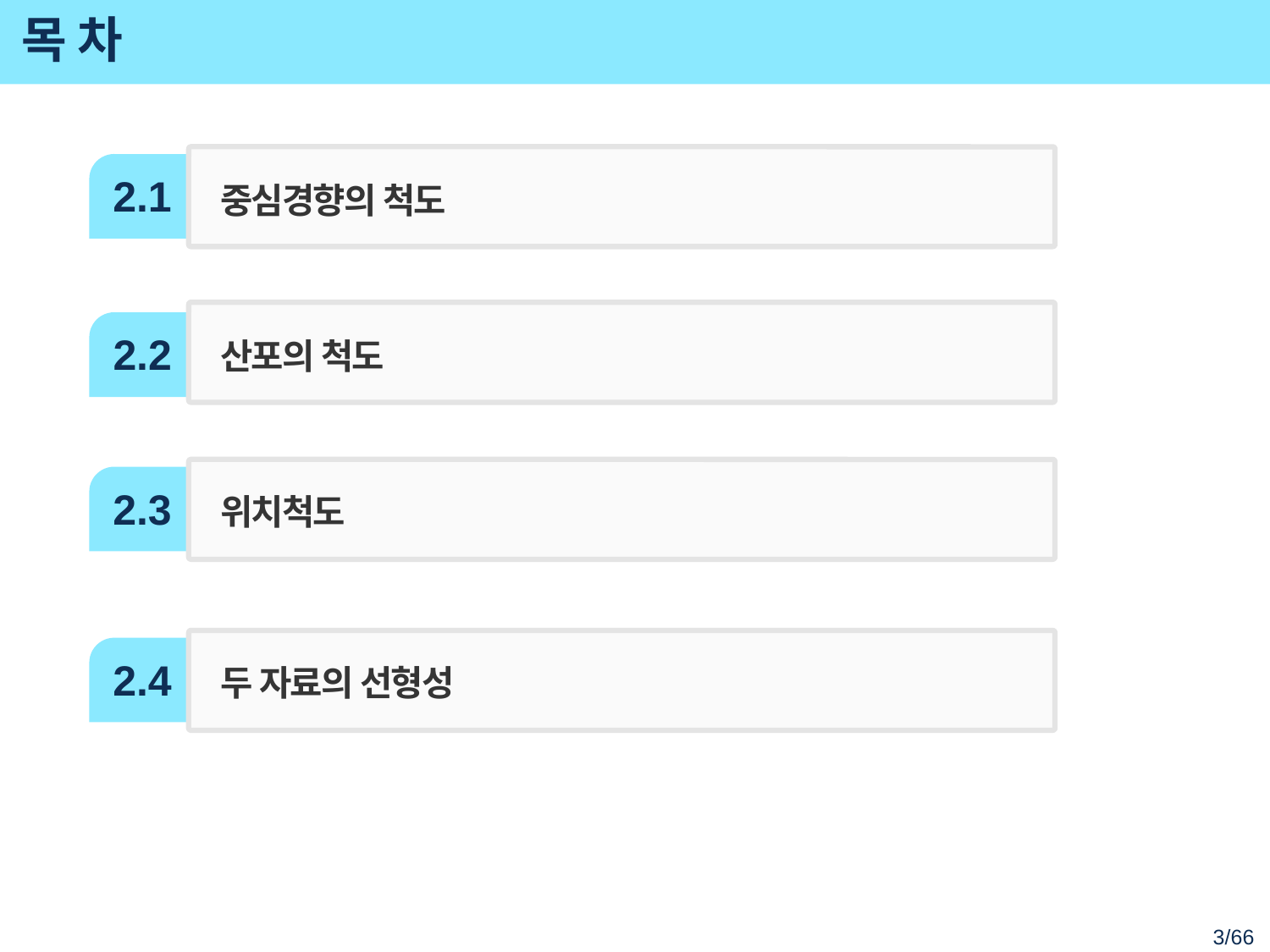

# 목 차

2.1
중심경향의 척도

산포의 척도
2.2

2.3
위치척도

2.4
두 자료의 선형성